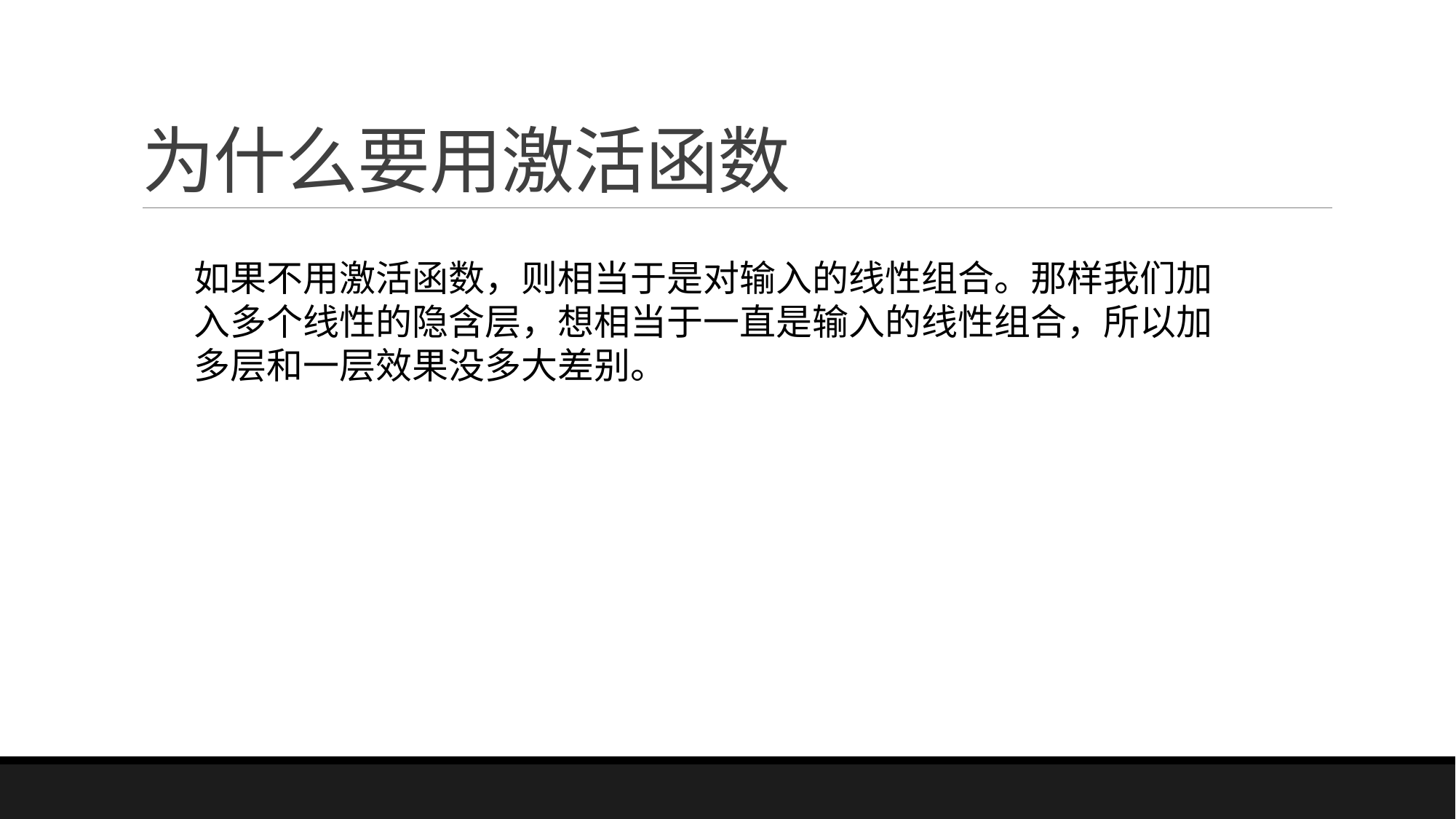

# 为什么要用激活函数
如果不用激活函数，则相当于是对输入的线性组合。那样我们加入多个线性的隐含层，想相当于一直是输入的线性组合，所以加多层和一层效果没多大差别。